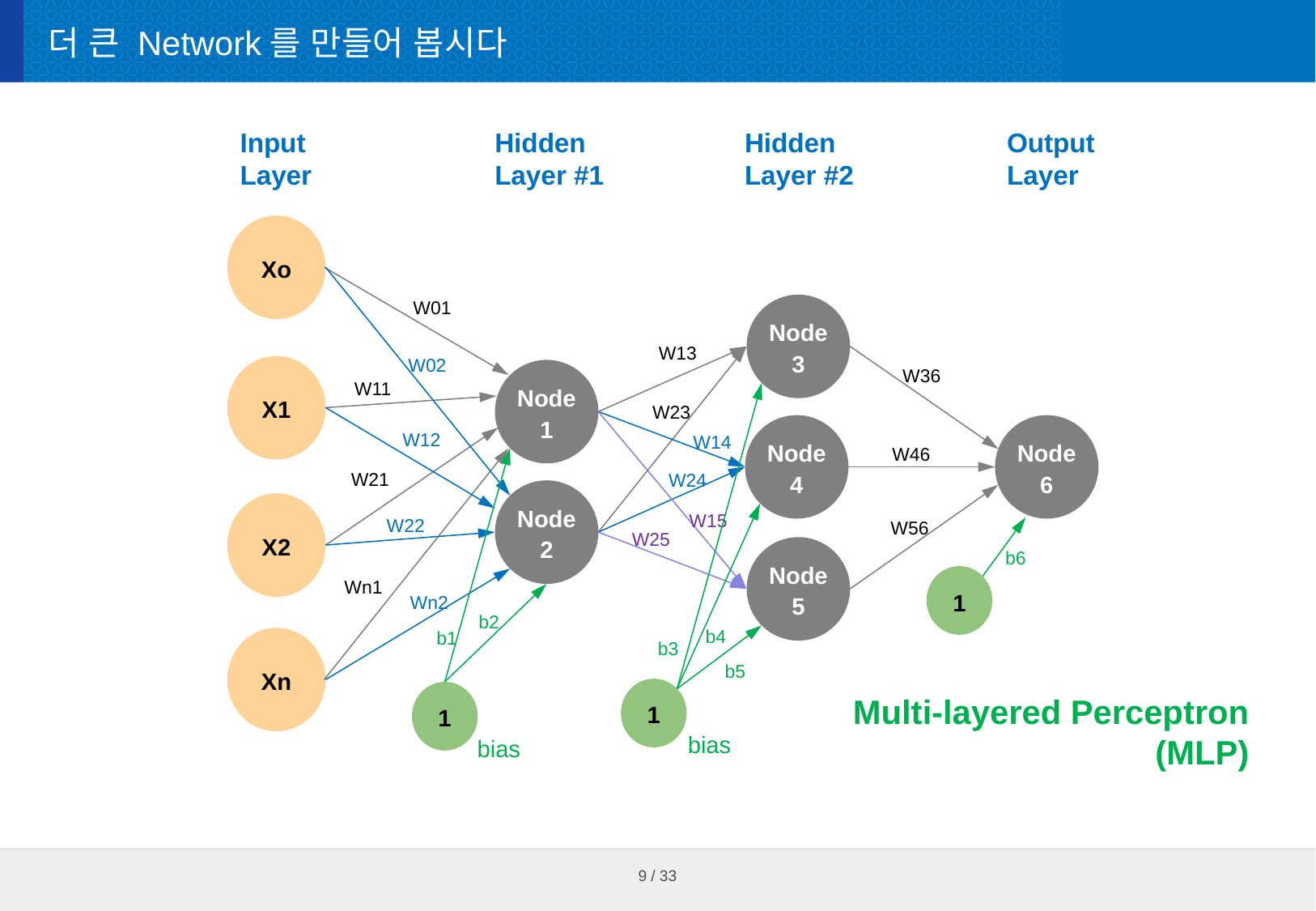

# 더 큰 Network를 만들어 봅시다
Hidden
Layer #1
Hidden
Layer #2
Output
Layer
Input
Layer
Xo
X1
X2
Xn
W01
W11
W21
Wn1
W02
W12
W22
Wn2
Node
3
W13
W23
W36
W46
W56
Node
1
b4
b3
b5
1
b2
b1
1
bias
bias
b6
1
W14
W24
W15
W25
Node
4
Node
6
Node
2
Node
5
Multi-layered Perceptron
(MLP)